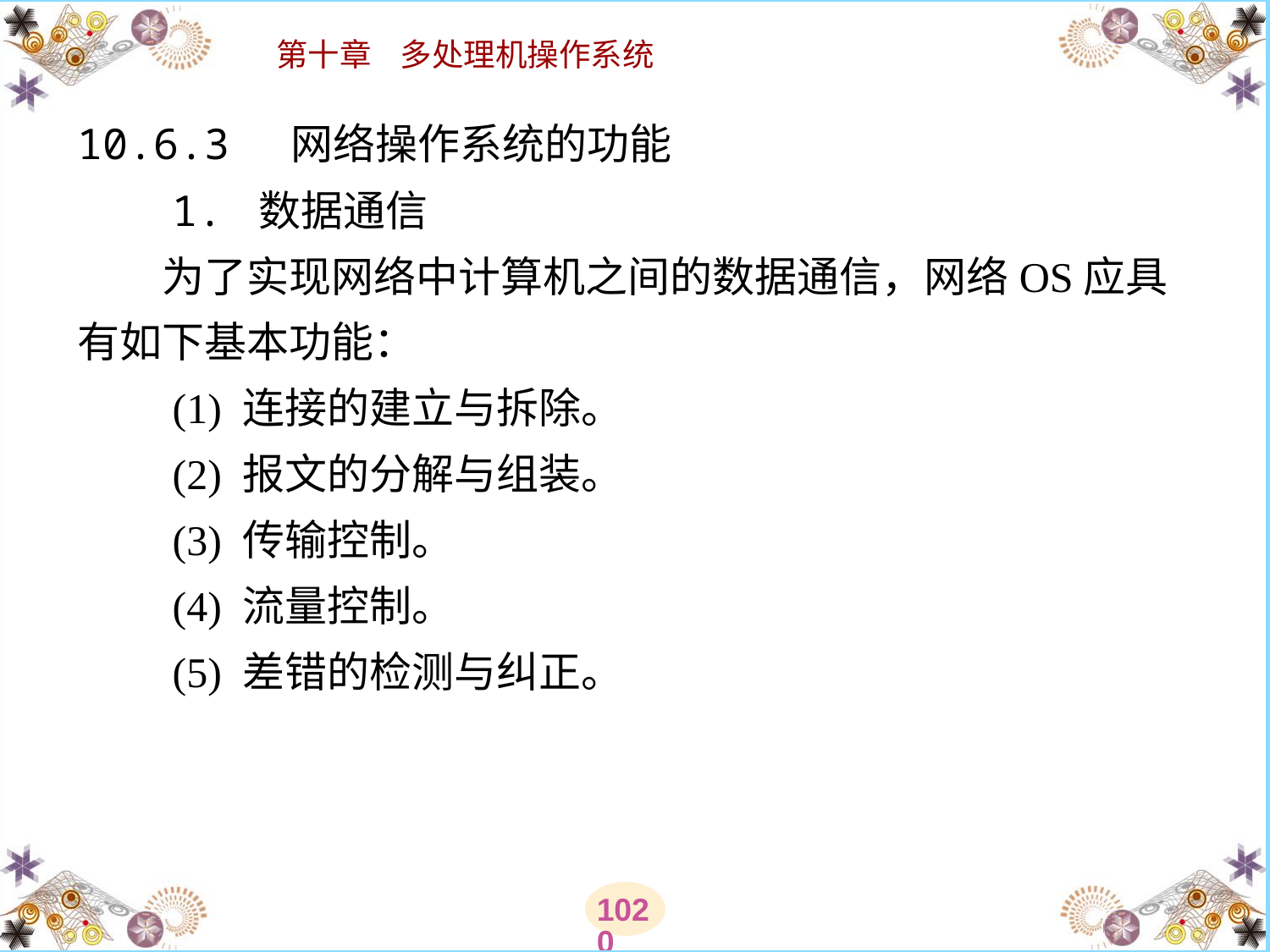

# 10.6.3  网络操作系统的功能 　　1. 数据通信 　　为了实现网络中计算机之间的数据通信，网络OS应具有如下基本功能： 　　(1) 连接的建立与拆除。 　　(2) 报文的分解与组装。 　　(3) 传输控制。 　　(4) 流量控制。 　　(5) 差错的检测与纠正。